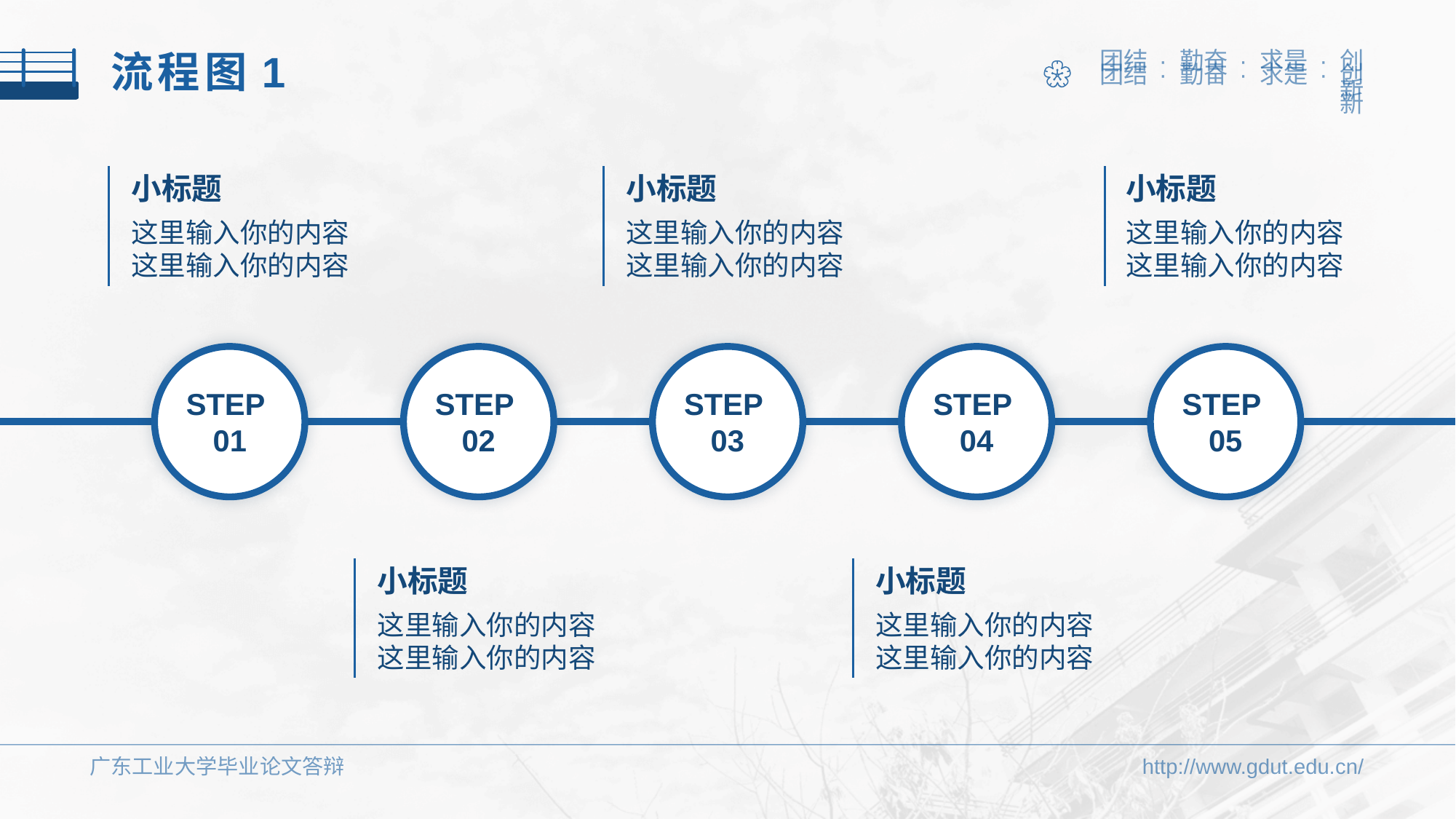

流程图1
小标题
小标题
小标题
这里输入你的内容这里输入你的内容
这里输入你的内容这里输入你的内容
这里输入你的内容这里输入你的内容

STEP
01
STEP
02
STEP
03
STEP
04
STEP
05
小标题
小标题
这里输入你的内容这里输入你的内容
这里输入你的内容这里输入你的内容